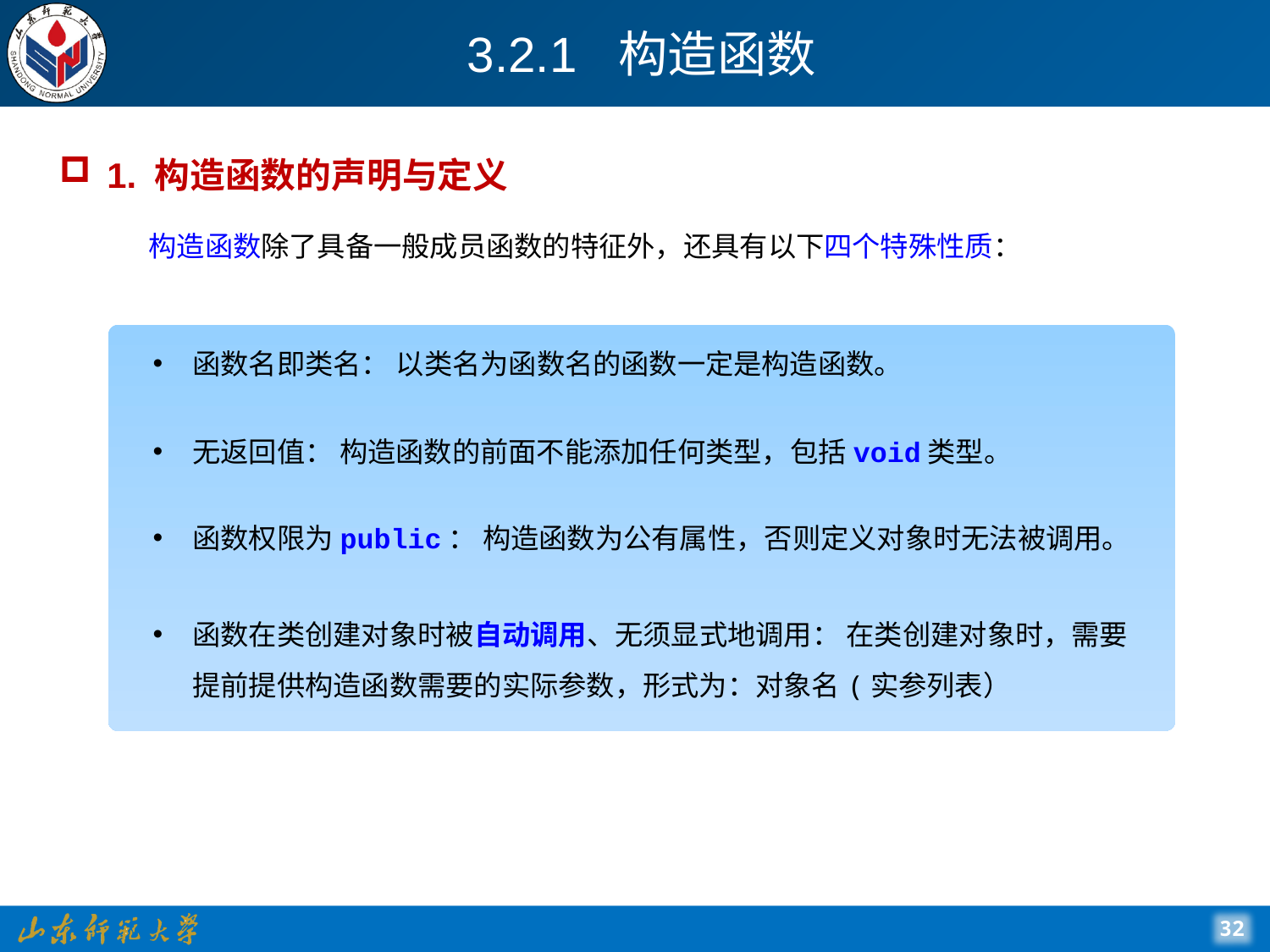

# 3.2.1 构造函数
1. 构造函数的声明与定义
构造函数除了具备一般成员函数的特征外，还具有以下四个特殊性质：

函数名即类名： 以类名为函数名的函数一定是构造函数。
无返回值： 构造函数的前面不能添加任何类型，包括void类型。
函数权限为public： 构造函数为公有属性，否则定义对象时无法被调用。
函数在类创建对象时被自动调用、无须显式地调用： 在类创建对象时，需要提前提供构造函数需要的实际参数，形式为：对象名(实参列表）